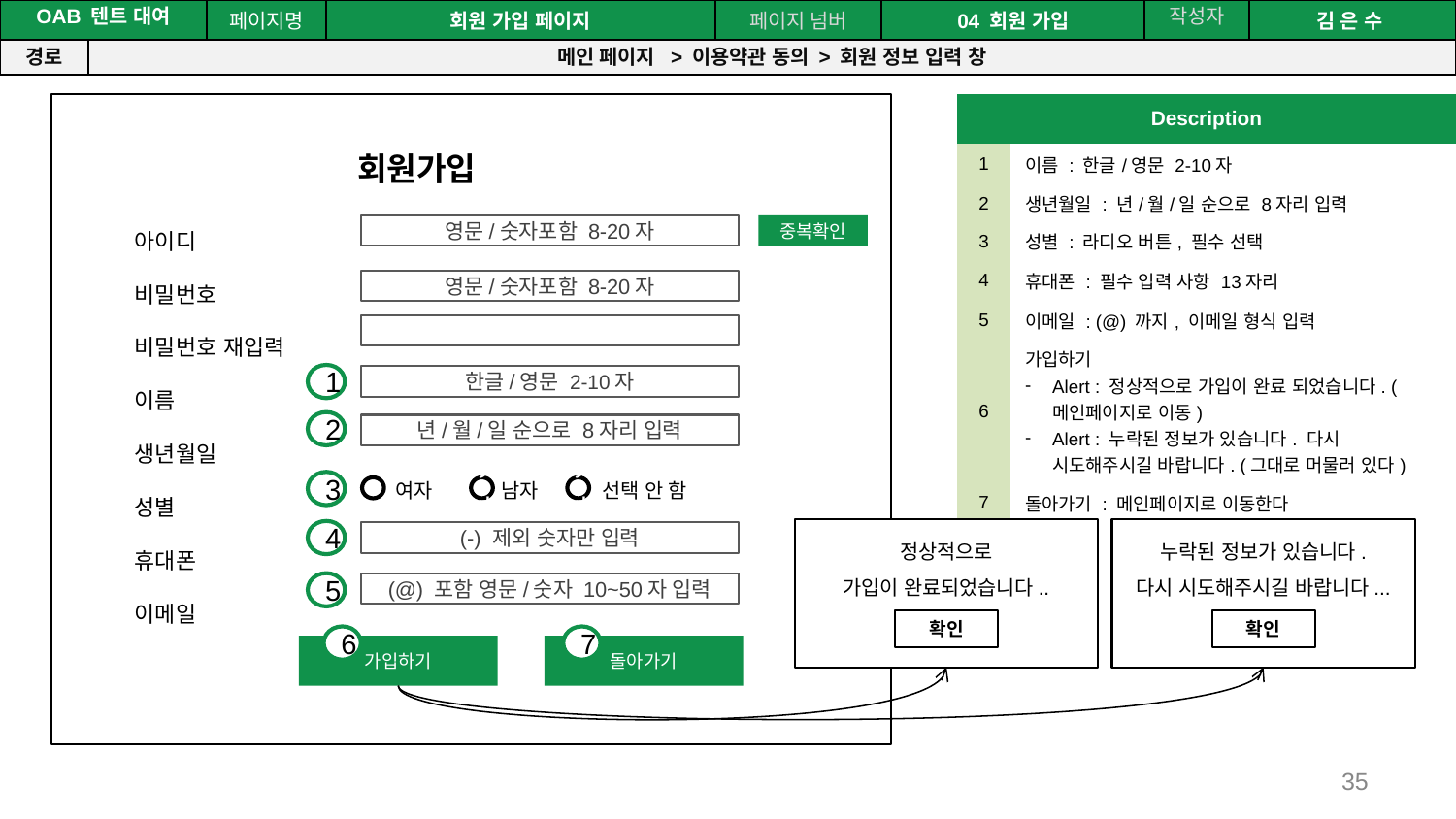

공간(오피스) 대여 시스템
| OAB 텐트 대여 |  | 페이지명 | 회원 가입 페이지 | 페이지 넘버 | 04 회원 가입 | 작성자 | 김 은 수 |
| --- | --- | --- | --- | --- | --- | --- | --- |
| 경로 | 메인 페이지 > 이용약관 동의 > 회원 정보 입력 창 |  |  |  |  |  |  |

회원가입
아이디
비밀번호
비밀번호 재입력
이름
생년월일
성별
휴대폰
이메일
영문/숫자포함 8-20자
영문/숫자포함 8-20자
ㅊ
한글/영문 2-10자
년/월/일 순으로 8자리 입력
(-) 제외 숫자만 입력
(@) 포함 영문/숫자 10~50자 입력
중복확인
가입하기
돌아가기
여자
남자
ㅊㅊ
선택 안 함
ㅊㅊ

| Description |  |
| --- | --- |
| 1 | 이름 : 한글/영문 2-10자 |
| 2 | 생년월일 : 년/월/일 순으로 8자리 입력 |
| 3 | 성별 : 라디오 버튼, 필수 선택 |
| 4 | 휴대폰 : 필수 입력 사항 13자리 |
| 5 | 이메일 : (@) 까지, 이메일 형식 입력 |
| 6 | 가입하기 Alert : 정상적으로 가입이 완료 되었습니다. (메인페이지로 이동) Alert : 누락된 정보가 있습니다. 다시 시도해주시길 바랍니다. (그대로 머물러 있다) |
| 7 | 돌아가기 : 메인페이지로 이동한다 |
1
2
3
정상적으로
가입이 완료되었습니다..
확인
누락된 정보가 있습니다.
다시 시도해주시길 바랍니다...
확인
4
5
6
7
35